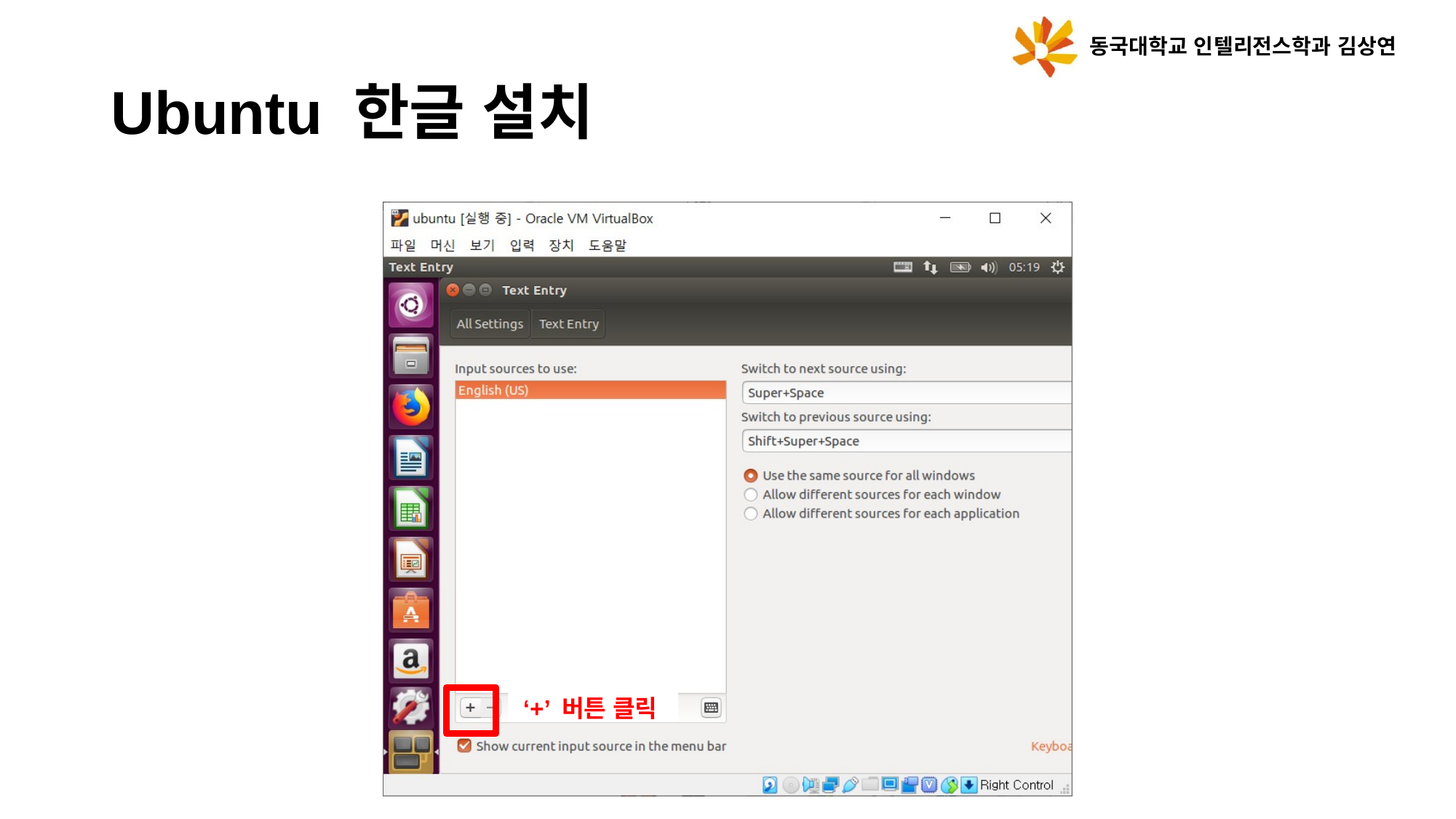

동국대학교 인텔리전스학과 김상연
# Ubuntu 한글 설치

‘+’ 버튼 클릭